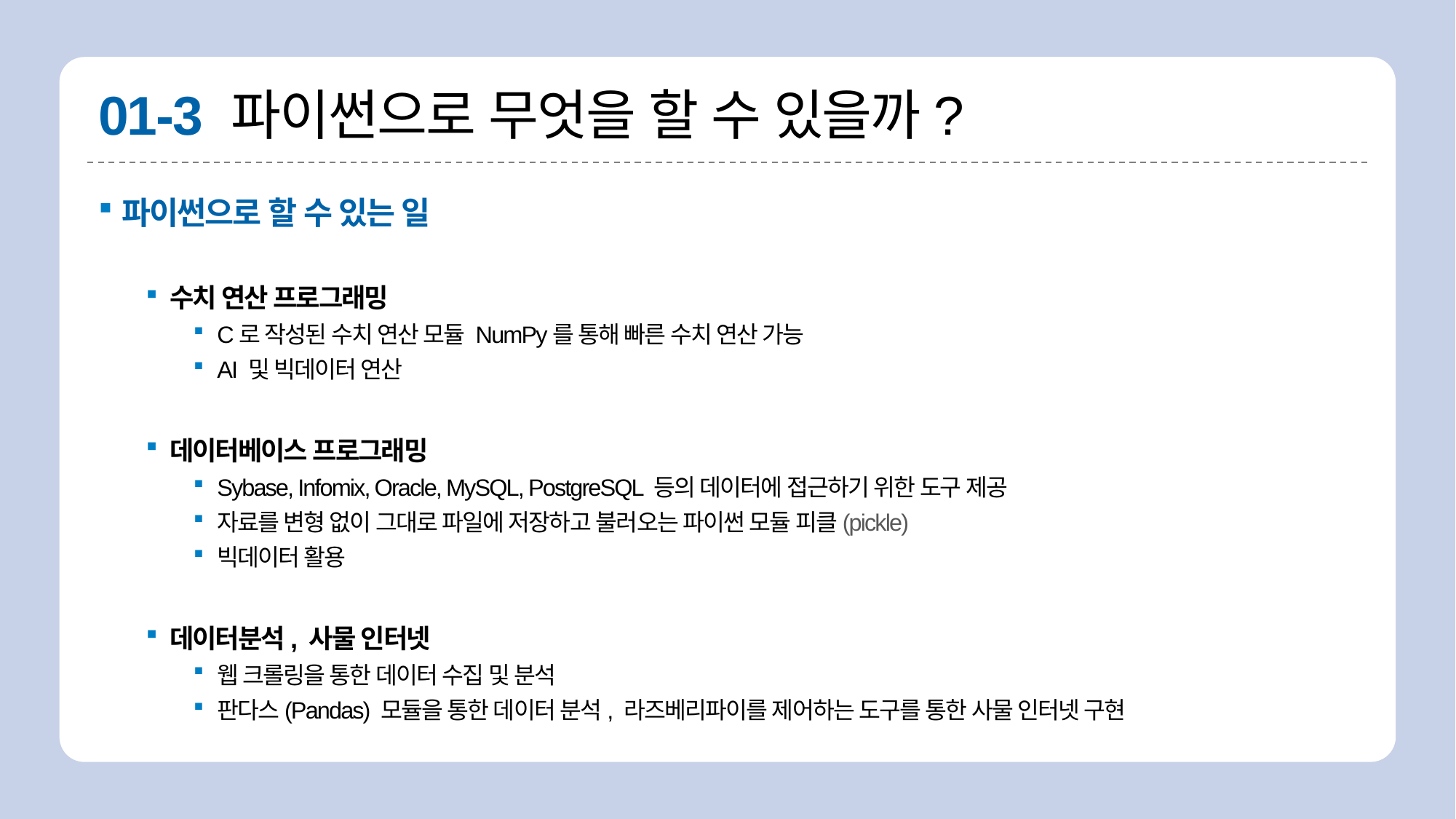

# 01-3 파이썬으로 무엇을 할 수 있을까?
파이썬으로 할 수 있는 일

수치 연산 프로그래밍
C로 작성된 수치 연산 모듈 NumPy를 통해 빠른 수치 연산 가능
AI 및 빅데이터 연산

데이터베이스 프로그래밍
Sybase, Infomix, Oracle, MySQL, PostgreSQL 등의 데이터에 접근하기 위한 도구 제공
자료를 변형 없이 그대로 파일에 저장하고 불러오는 파이썬 모듈 피클(pickle)
빅데이터 활용

데이터분석, 사물 인터넷
웹 크롤링을 통한 데이터 수집 및 분석
판다스(Pandas) 모듈을 통한 데이터 분석, 라즈베리파이를 제어하는 도구를 통한 사물 인터넷 구현